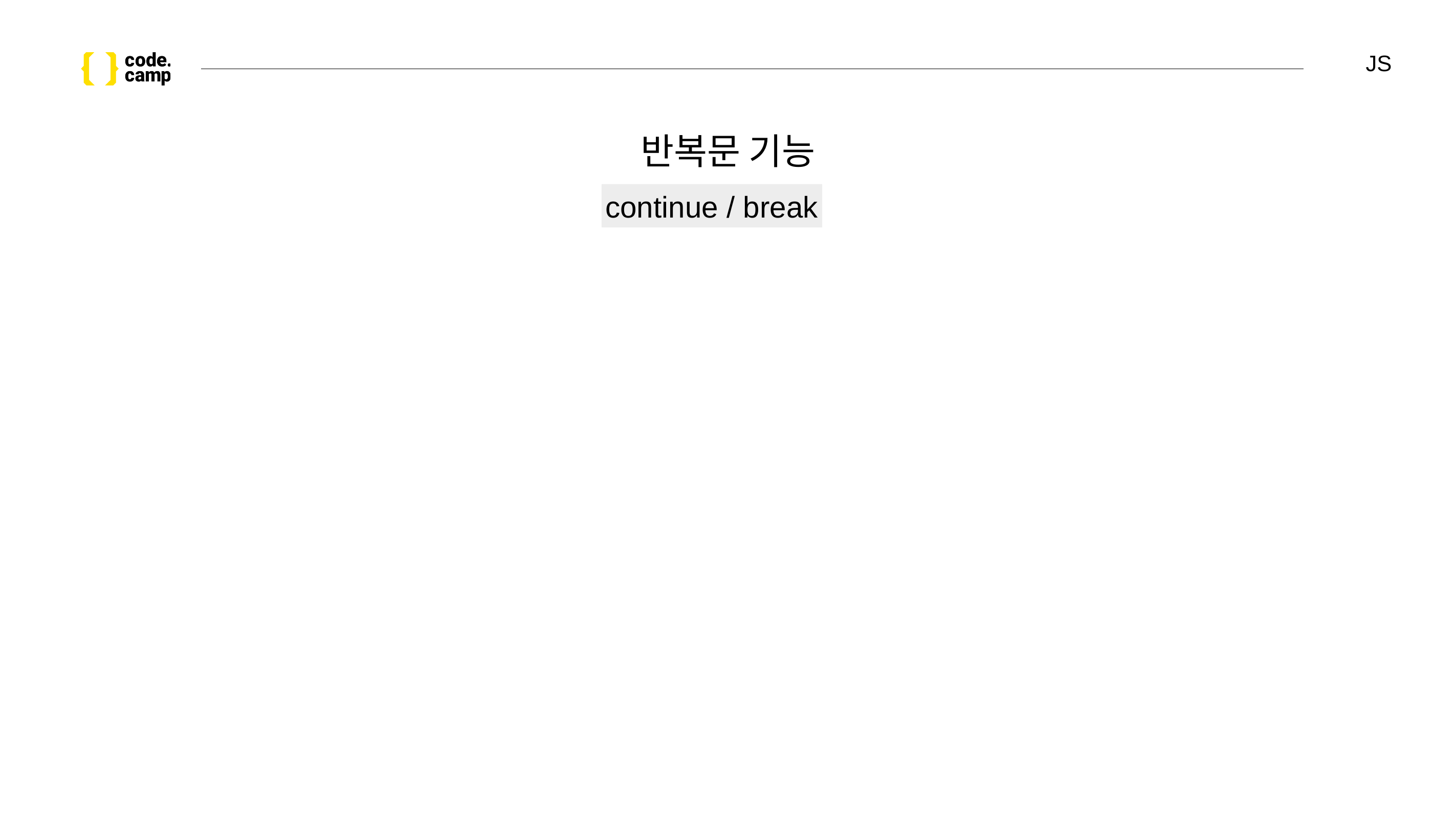

# JS

반복문 기능
continue / break